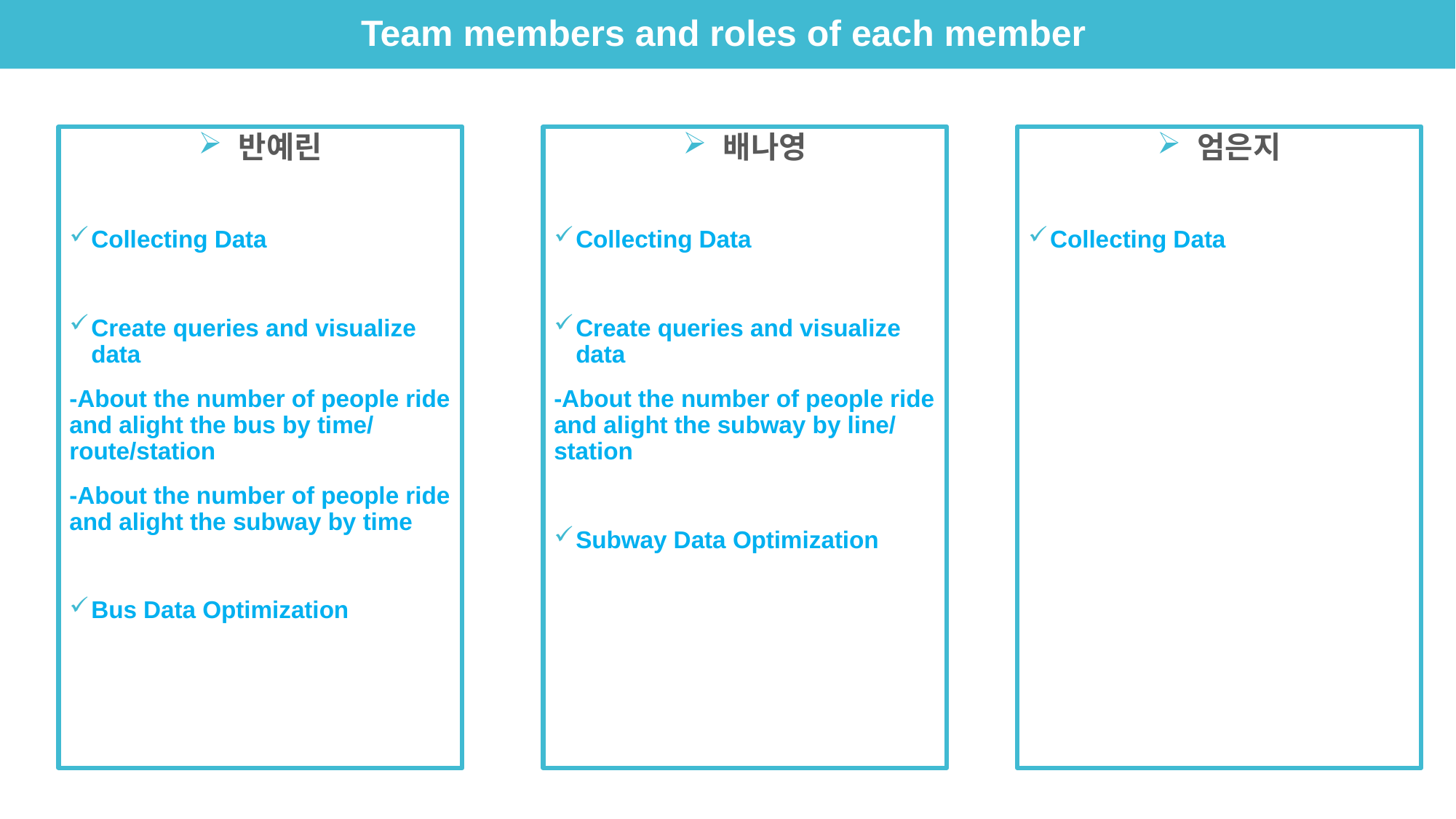

Team members and roles of each member

 반예린

Collecting Data

Create queries and visualize data
-About the number of people ride and alight the bus by time/route/station
-About the number of people ride and alight the subway by time

Bus Data Optimization
 엄은지

Collecting Data

 배나영

Collecting Data

Create queries and visualize data
-About the number of people ride and alight the subway by line/station

Subway Data Optimization